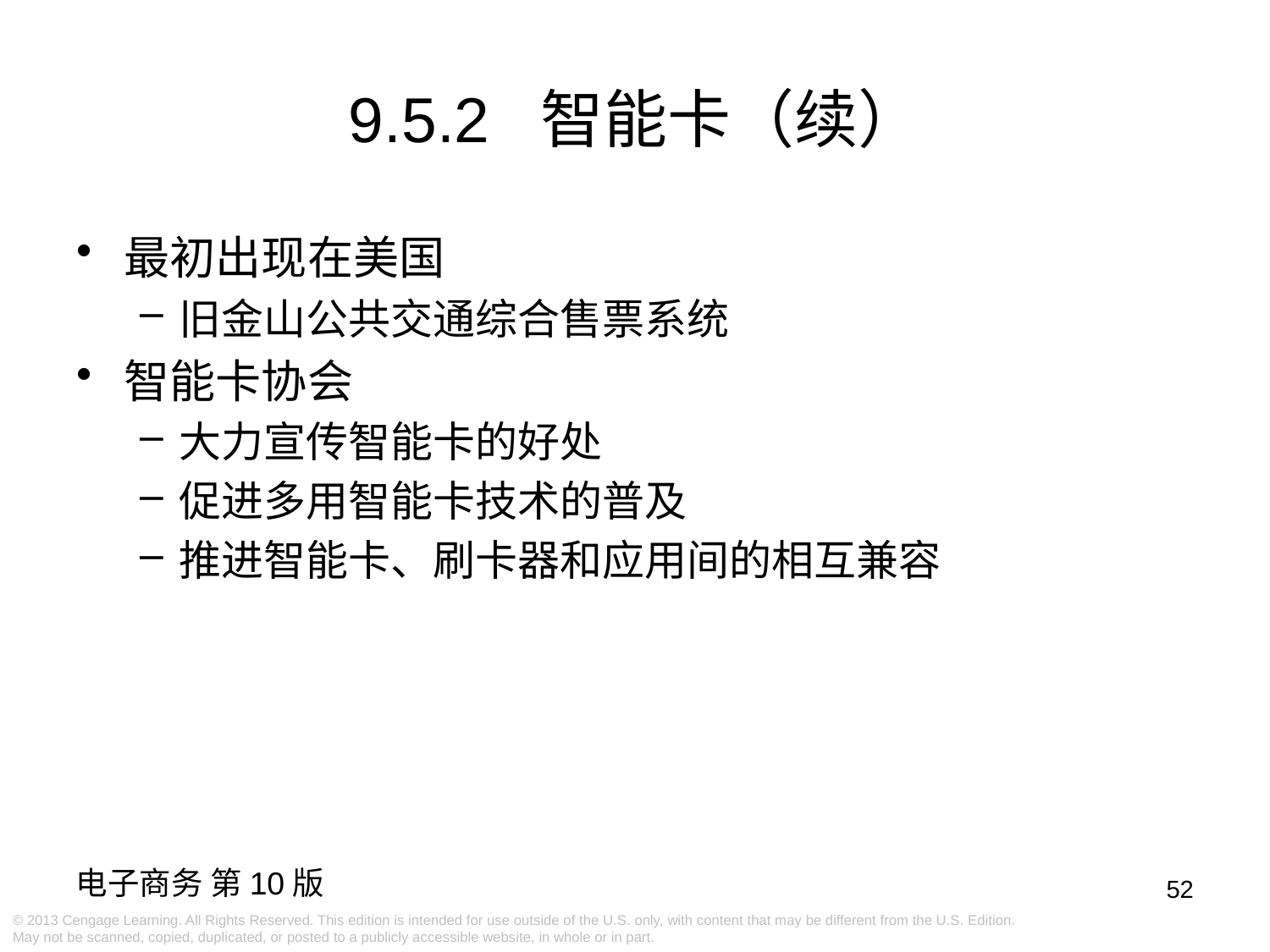

9.5.2  智能卡（续）
最初出现在美国
旧金山公共交通综合售票系统
智能卡协会
大力宣传智能卡的好处
促进多用智能卡技术的普及
推进智能卡、刷卡器和应用间的相互兼容
52